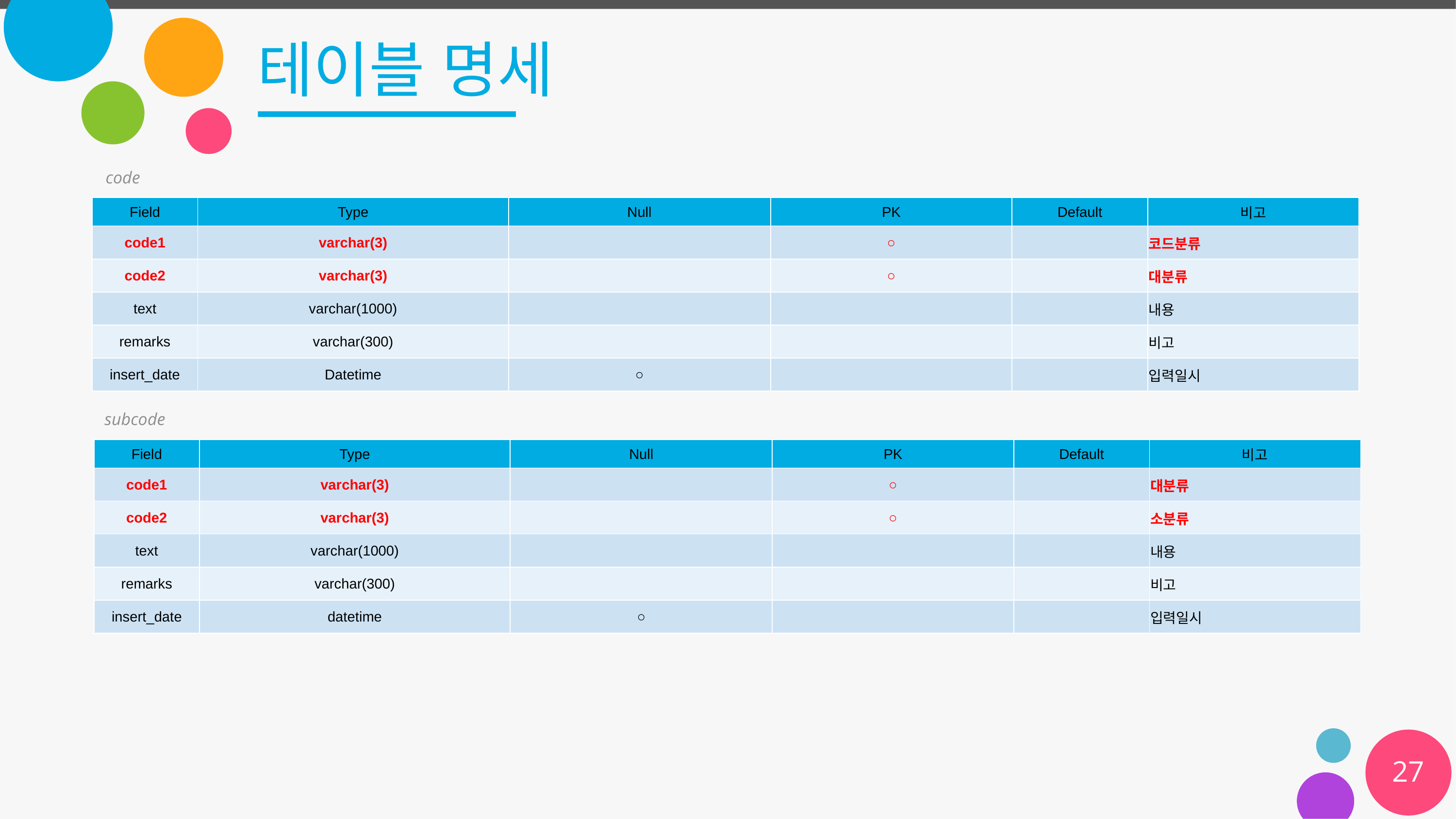

# 테이블 명세

code
| Field | Type | Null | PK | Default | 비고 |
| --- | --- | --- | --- | --- | --- |
| code1 | varchar(3) |  | ○ |  | 코드분류 |
| code2 | varchar(3) |  | ○ |  | 대분류 |
| text | varchar(1000) |  |  |  | 내용 |
| remarks | varchar(300) |  |  |  | 비고 |
| insert\_date | Datetime | ○ |  |  | 입력일시 |
subcode
| Field | Type | Null | PK | Default | 비고 |
| --- | --- | --- | --- | --- | --- |
| code1 | varchar(3) |  | ○ |  | 대분류 |
| code2 | varchar(3) |  | ○ |  | 소분류 |
| text | varchar(1000) |  |  |  | 내용 |
| remarks | varchar(300) |  |  |  | 비고 |
| insert\_date | datetime | ○ |  |  | 입력일시 |
27